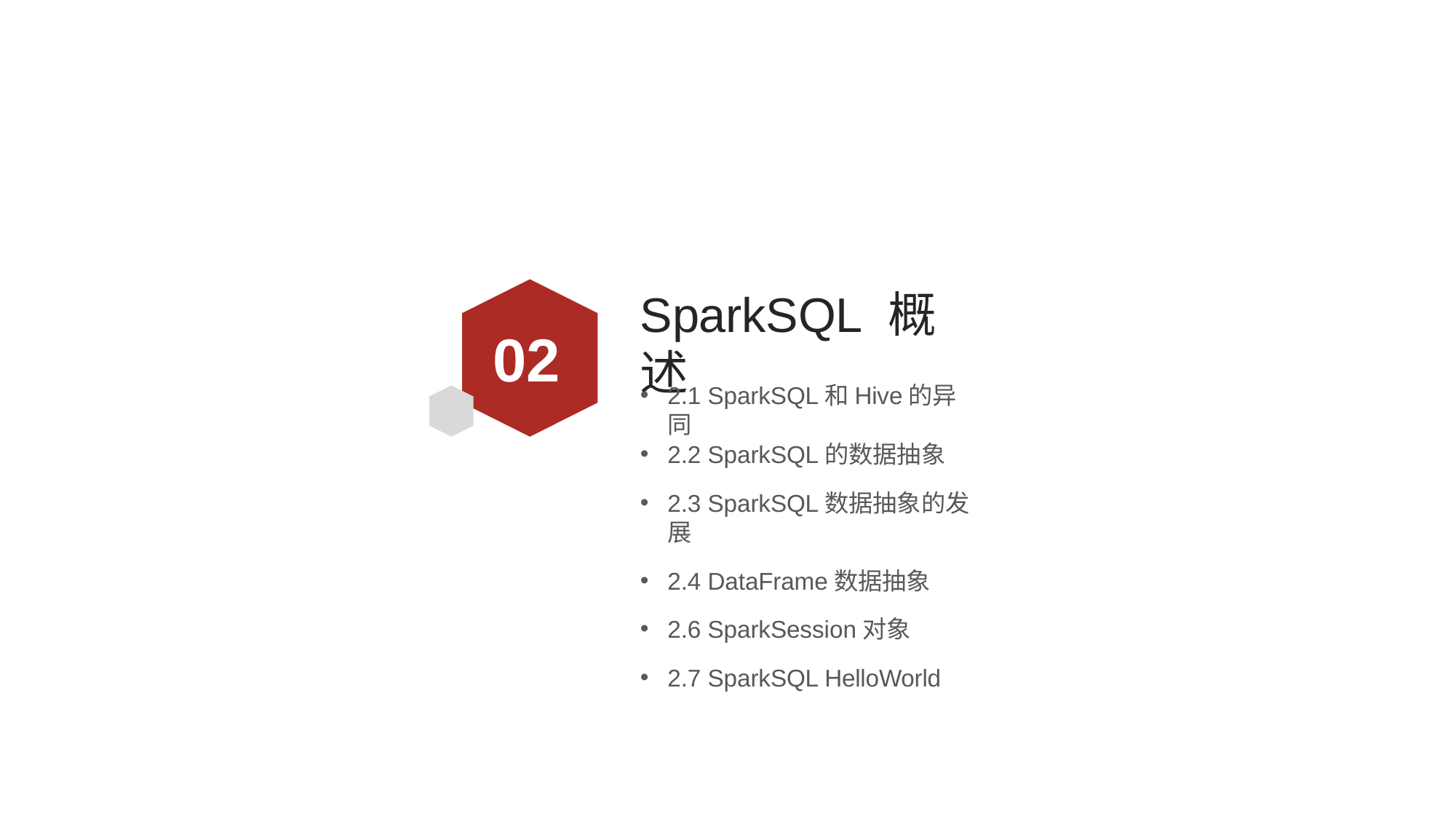

# SparkSQL 概述
02
2.1 SparkSQL和Hive的异同
2.2 SparkSQL的数据抽象

2.3 SparkSQL数据抽象的发展

2.4 DataFrame数据抽象

2.6 SparkSession对象

2.7 SparkSQL HelloWorld